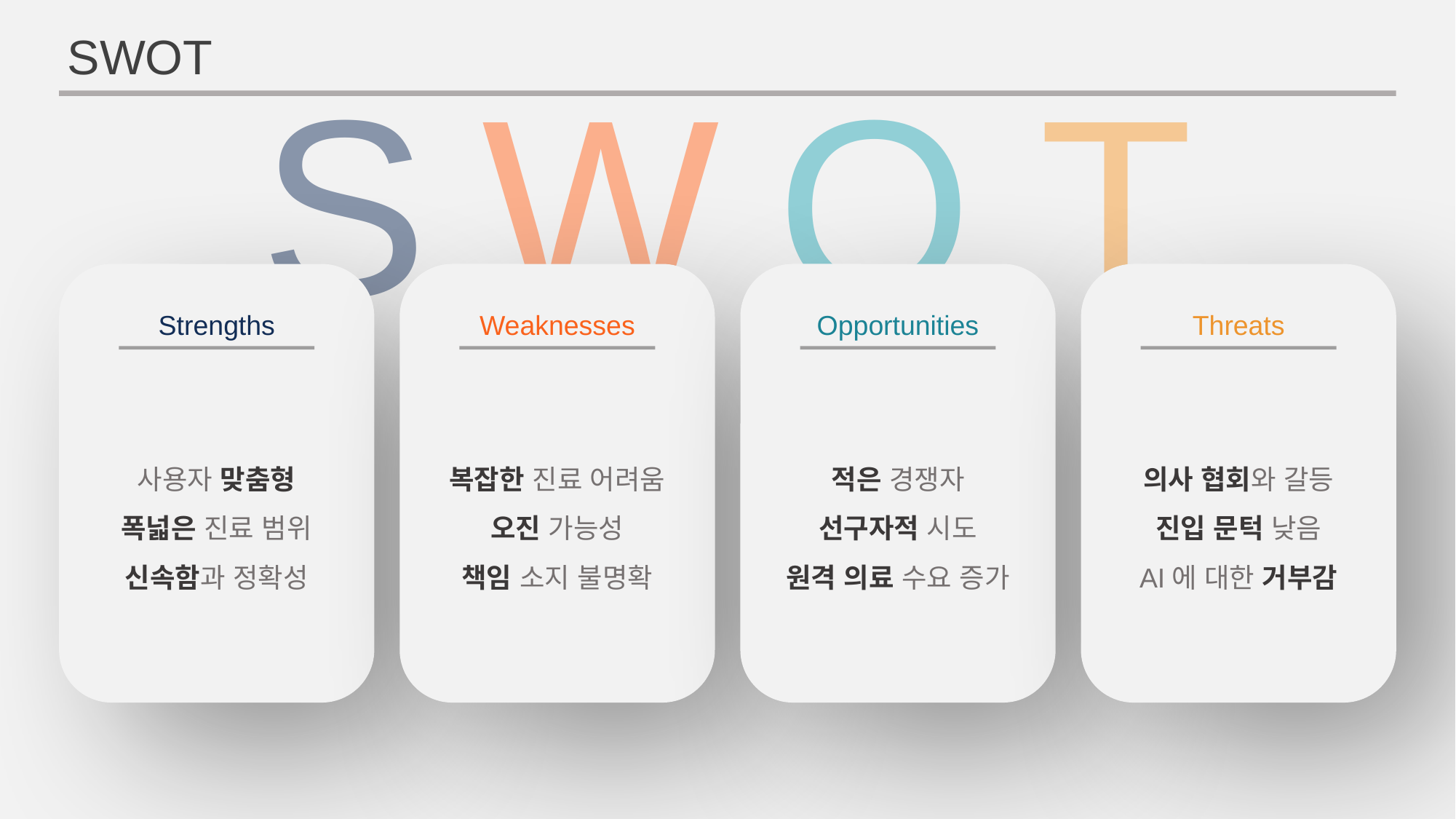

SWOT
S
W
O
T

Strengths
Weaknesses
Opportunities
Threats
사용자 맞춤형
폭넓은 진료 범위 신속함과 정확성
복잡한 진료 어려움
오진 가능성
책임 소지 불명확
적은 경쟁자
선구자적 시도
원격 의료 수요 증가
의사 협회와 갈등
진입 문턱 낮음
AI에 대한 거부감